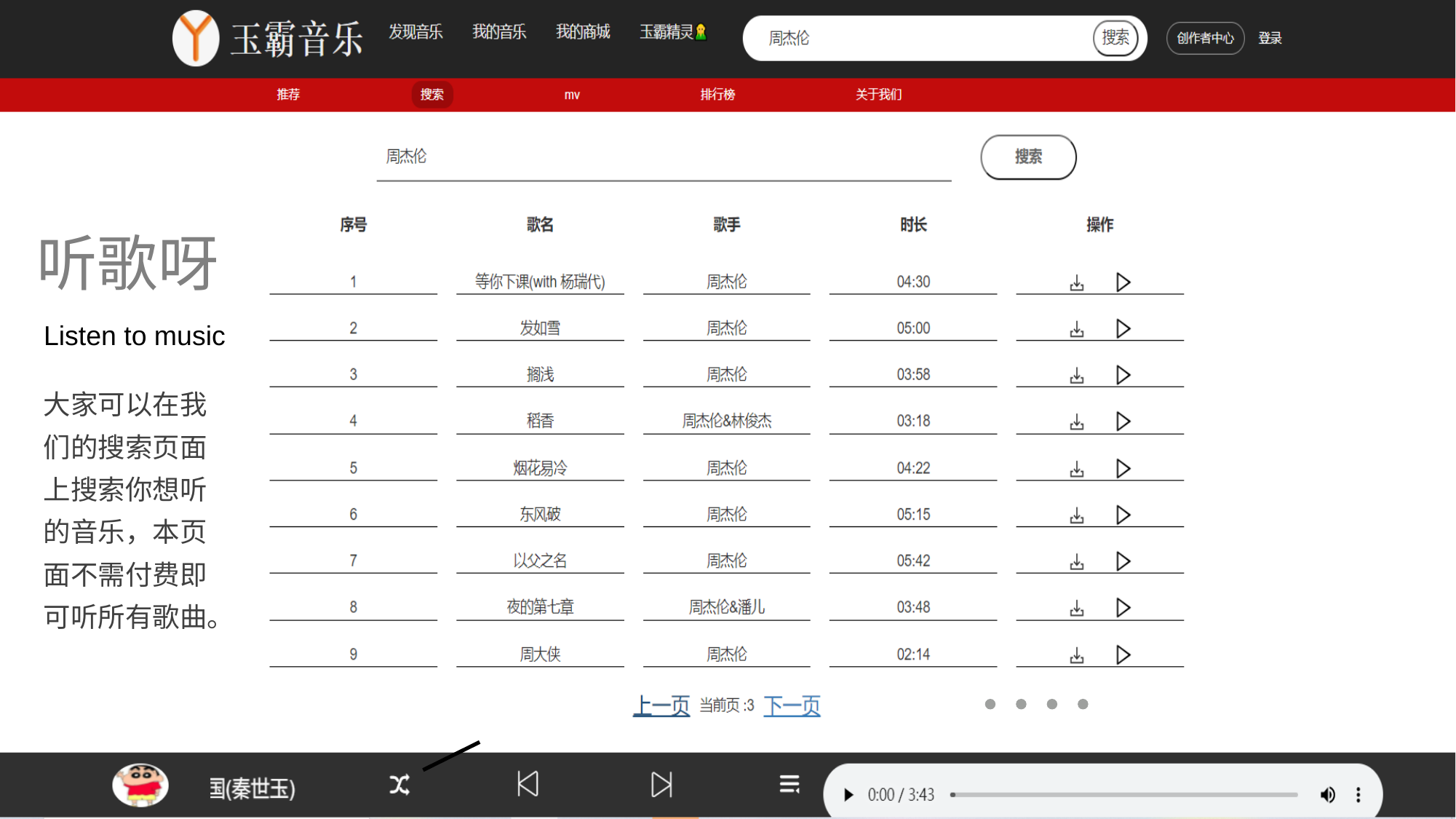

听歌呀
Listen to music
大家可以在我们的搜索页面上搜索你想听的音乐，本页面不需付费即可听所有歌曲。